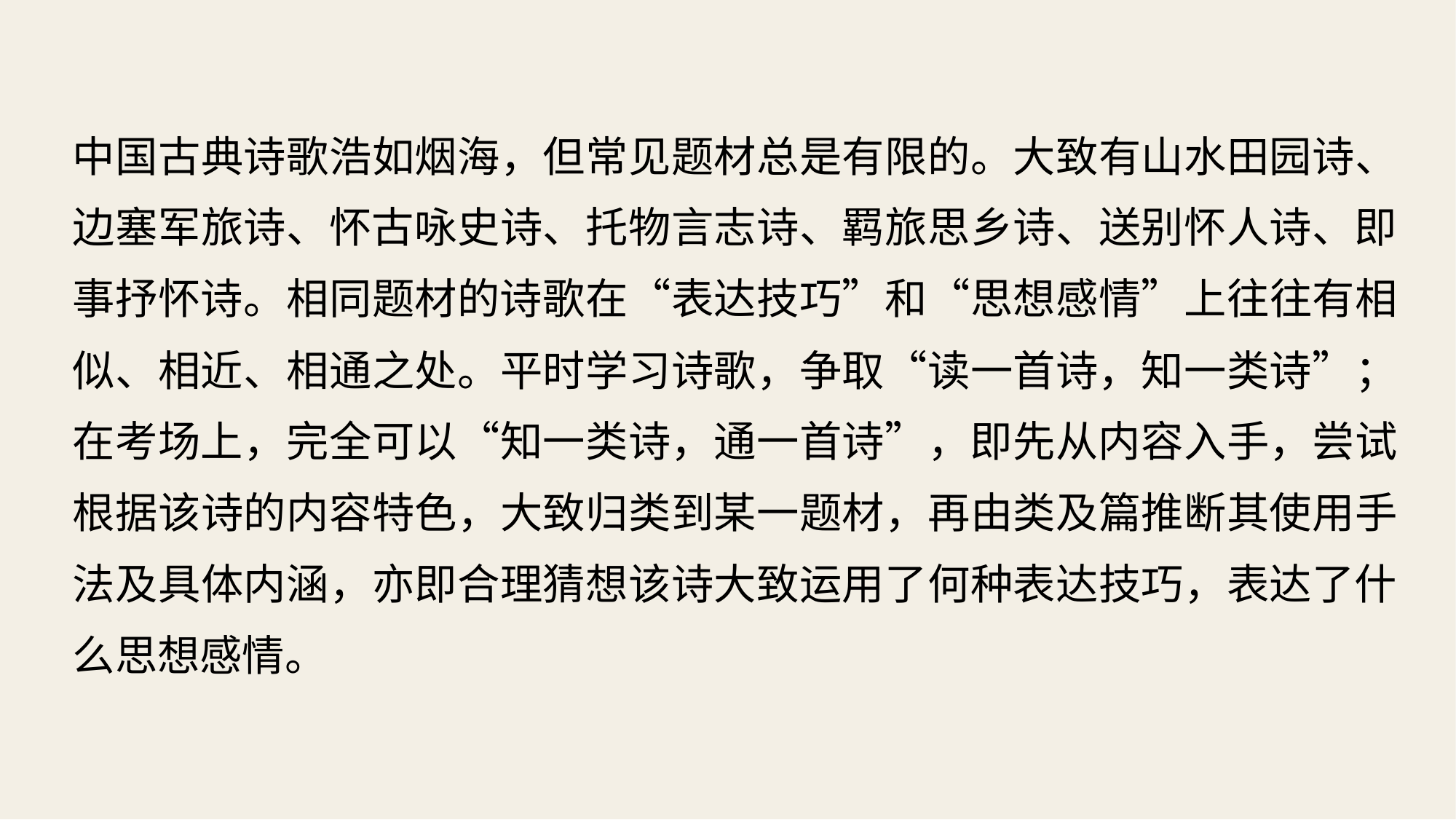

中国古典诗歌浩如烟海，但常见题材总是有限的。大致有山水田园诗、边塞军旅诗、怀古咏史诗、托物言志诗、羁旅思乡诗、送别怀人诗、即事抒怀诗。相同题材的诗歌在“表达技巧”和“思想感情”上往往有相似、相近、相通之处。平时学习诗歌，争取“读一首诗，知一类诗”；在考场上，完全可以“知一类诗，通一首诗”，即先从内容入手，尝试根据该诗的内容特色，大致归类到某一题材，再由类及篇推断其使用手法及具体内涵，亦即合理猜想该诗大致运用了何种表达技巧，表达了什么思想感情。